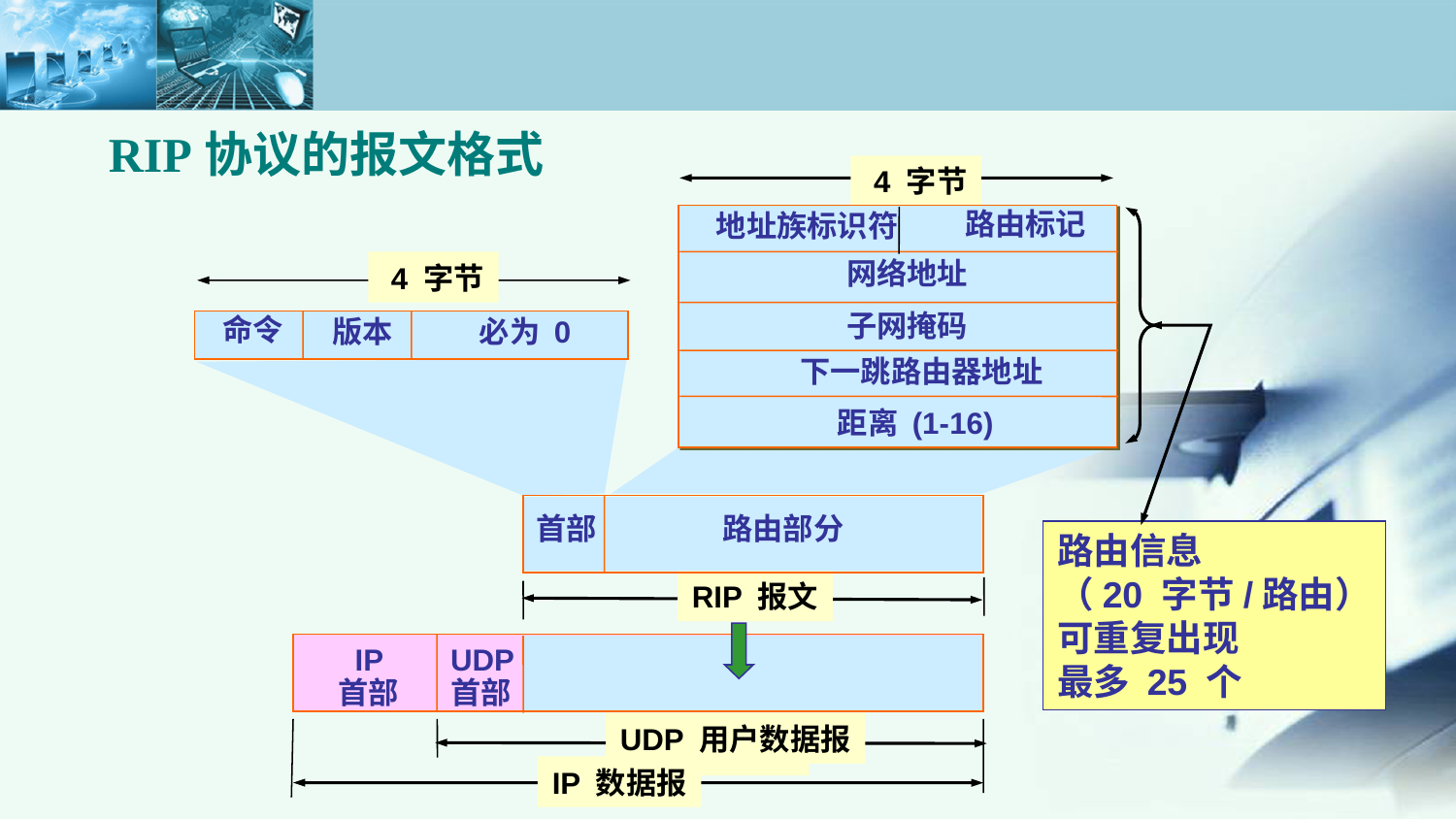

RIP协议的报文格式
 4 字节

路由标记
地址族标识符

网络地址

 4 字节

子网掩码

命令
版本
必为 0

下一跳路由器地址

距离 (1-16)

首部
路由部分
路由信息
（20 字节/路由）
可重复出现
最多 25 个
RIP 报文

  IP
首部
UDP
首部
UDP 用户数据报

IP 数据报